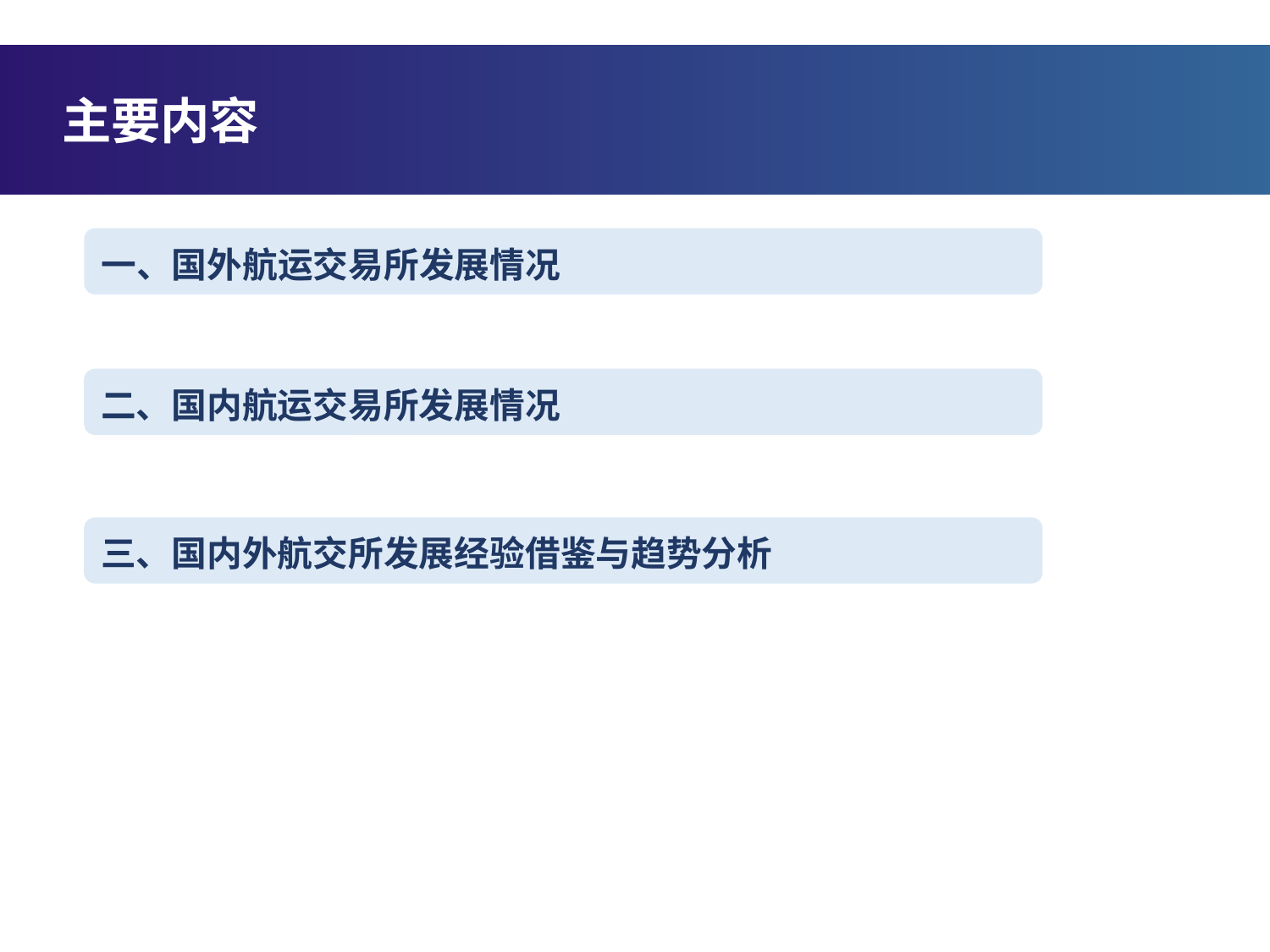

主要内容

一、国外航运交易所发展情况

二、国内航运交易所发展情况

三、国内外航交所发展经验借鉴与趋势分析